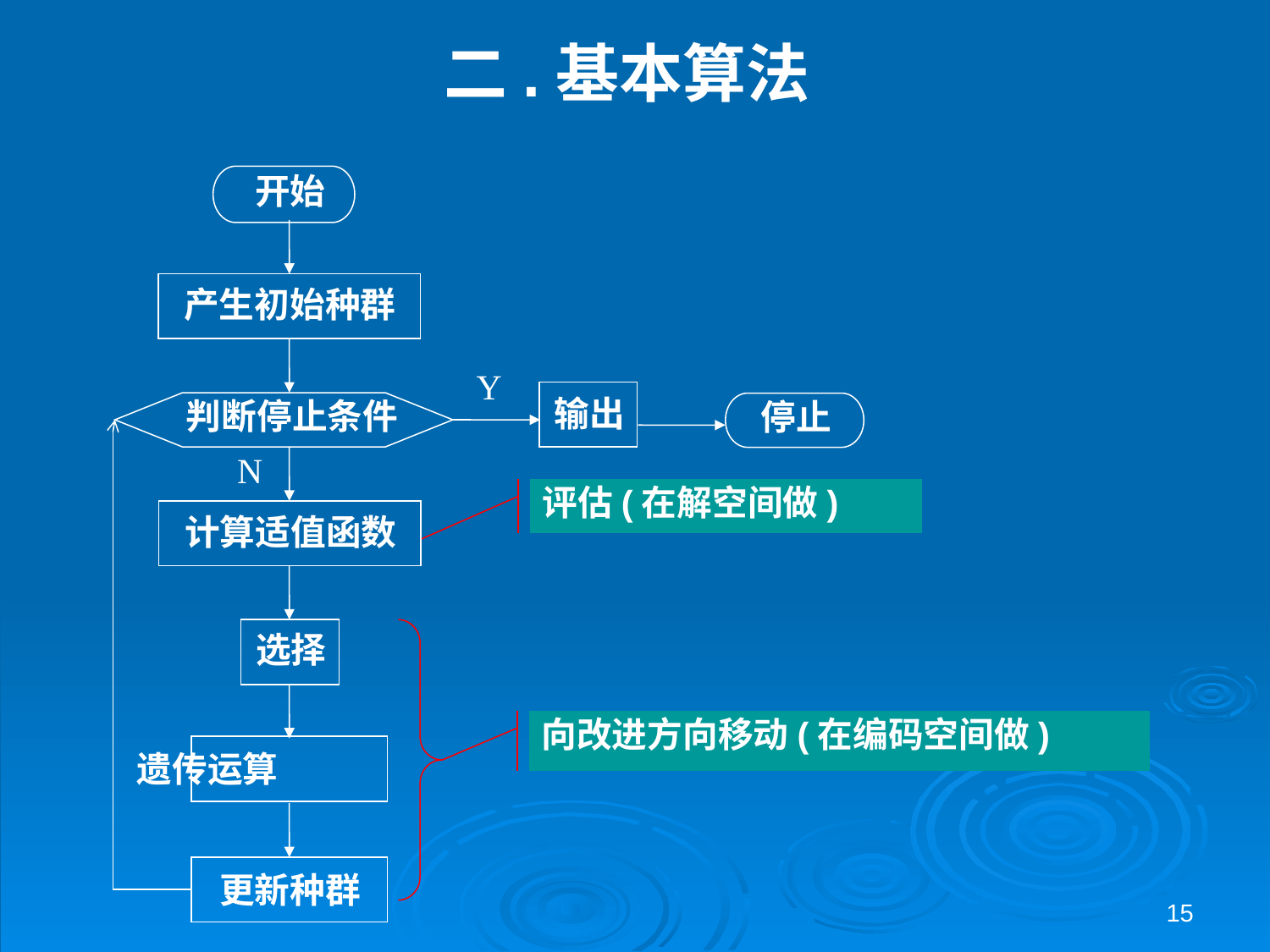

# 二.基本算法

开始

产生初始种群

Y

输出

判断停止条件

停止

N

计算适值函数

选择

遗传运算

更新种群
评估(在解空间做)

向改进方向移动(在编码空间做)
15